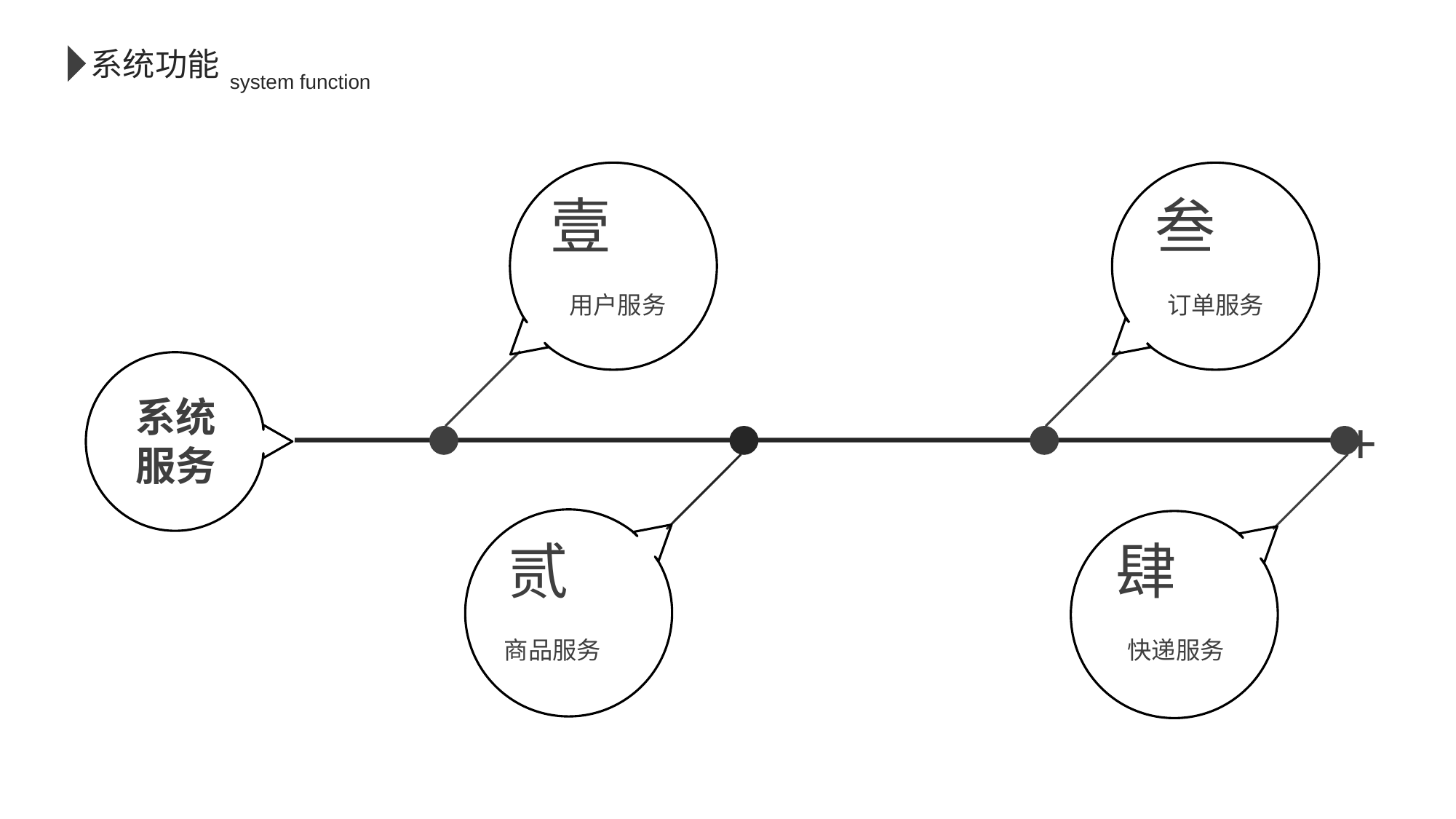

系统功能

  system function

叁
壹
订单服务
用户服务

系统
服务

+

贰
肆
商品服务
快递服务